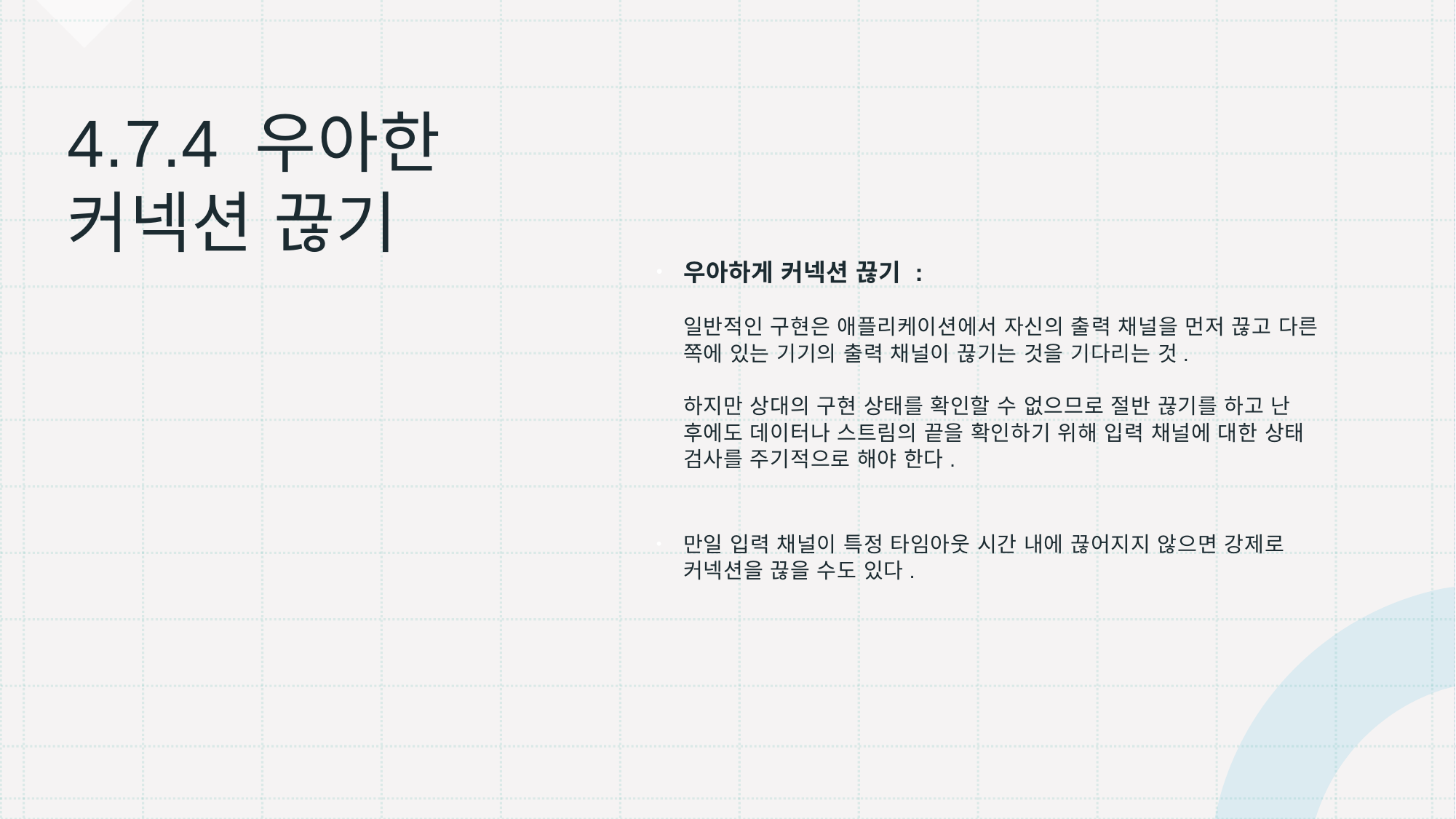

# 4.7.4 우아한 커넥션 끊기
우아하게 커넥션 끊기 :
일반적인 구현은 애플리케이션에서 자신의 출력 채널을 먼저 끊고 다른 쪽에 있는 기기의 출력 채널이 끊기는 것을 기다리는 것.
하지만 상대의 구현 상태를 확인할 수 없으므로 절반 끊기를 하고 난 후에도 데이터나 스트림의 끝을 확인하기 위해 입력 채널에 대한 상태 검사를 주기적으로 해야 한다.

만일 입력 채널이 특정 타임아웃 시간 내에 끊어지지 않으면 강제로 커넥션을 끊을 수도 있다.